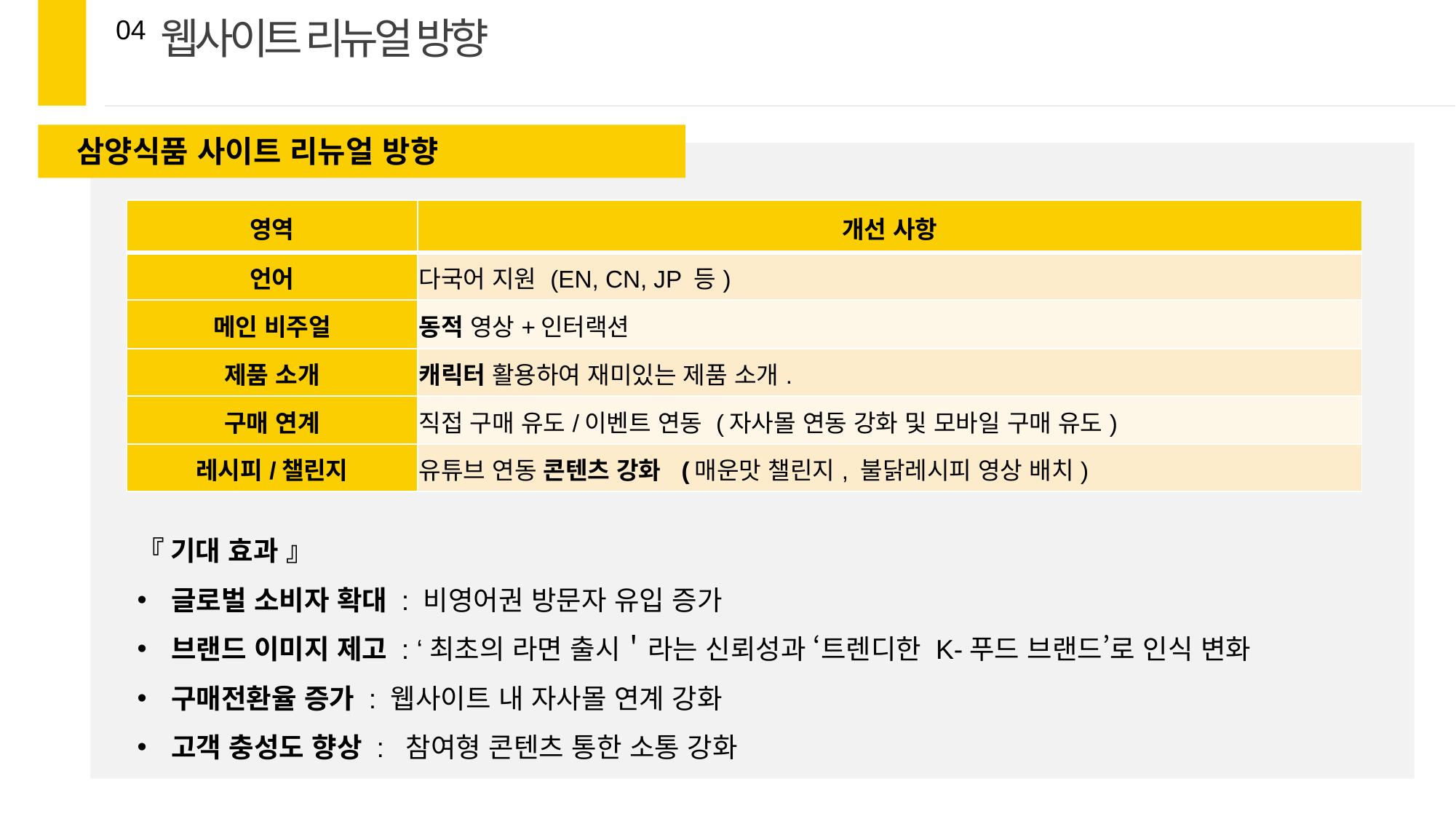

웹사이트 리뉴얼 방향
04

삼양식품 사이트 리뉴얼 방향

| 영역 | 개선 사항 |
| --- | --- |
| 언어 | 다국어 지원 (EN, CN, JP 등) |
| 메인 비주얼 | 동적 영상+인터랙션 |
| 제품 소개 | 캐릭터 활용하여 재미있는 제품 소개. |
| 구매 연계 | 직접 구매 유도/이벤트 연동 (자사몰 연동 강화 및 모바일 구매 유도) |
| 레시피/챌린지 | 유튜브 연동 콘텐츠 강화 (매운맛 챌린지, 불닭레시피 영상 배치) |
『 기대 효과 』
글로벌 소비자 확대 : 비영어권 방문자 유입 증가
브랜드 이미지 제고 : ‘최초의 라면 출시＇라는 신뢰성과 ‘트렌디한 K-푸드 브랜드’로 인식 변화
구매전환율 증가 : 웹사이트 내 자사몰 연계 강화
고객 충성도 향상 :  참여형 콘텐츠 통한 소통 강화